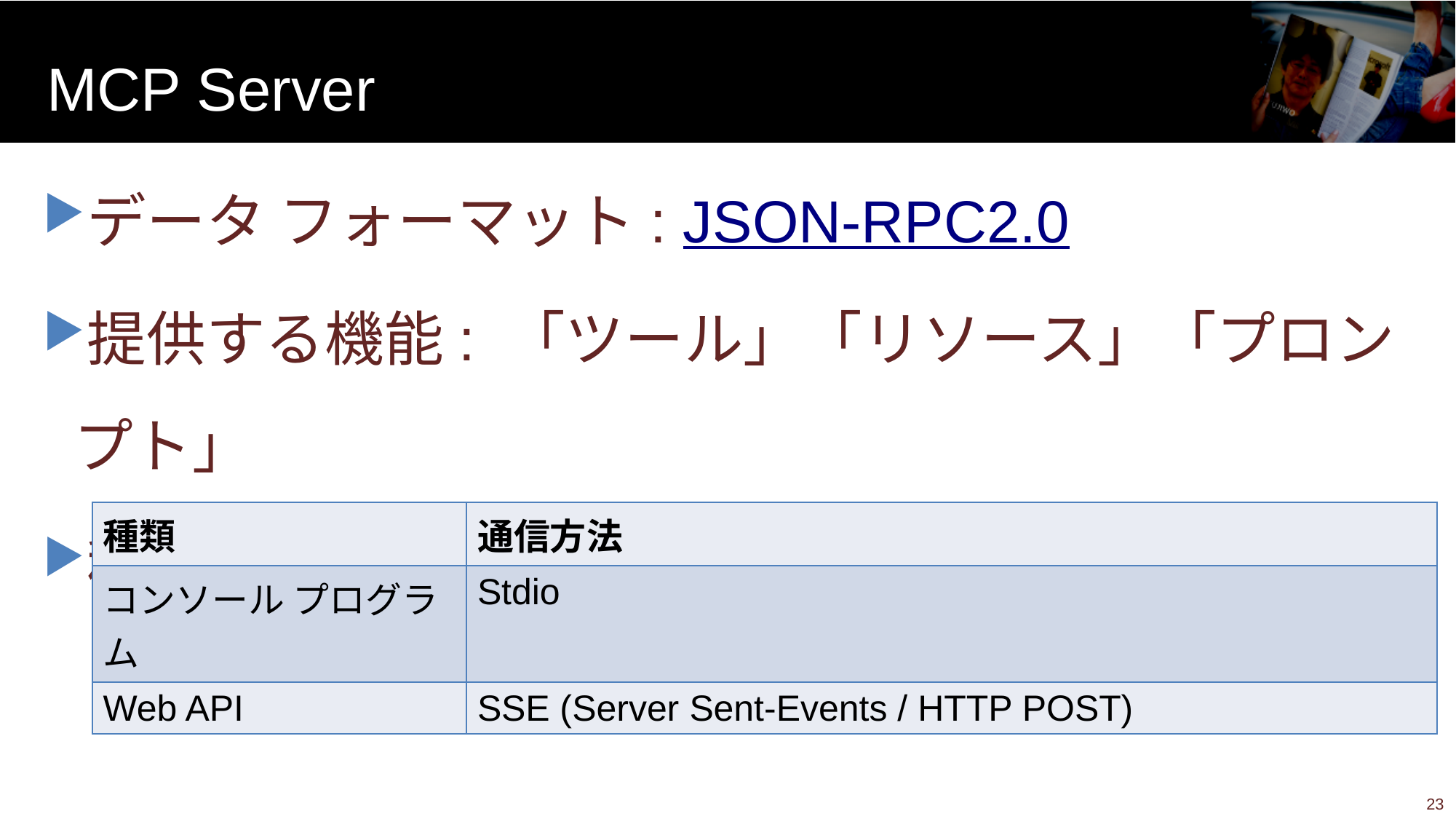

# MCP Server
データ フォーマット: JSON-RPC2.0
提供する機能: 「ツール」「リソース」「プロンプト」
種類:

| 種類 | 通信方法 |
| --- | --- |
| コンソール プログラム | Stdio |
| Web API | SSE (Server Sent-Events / HTTP POST) |
23